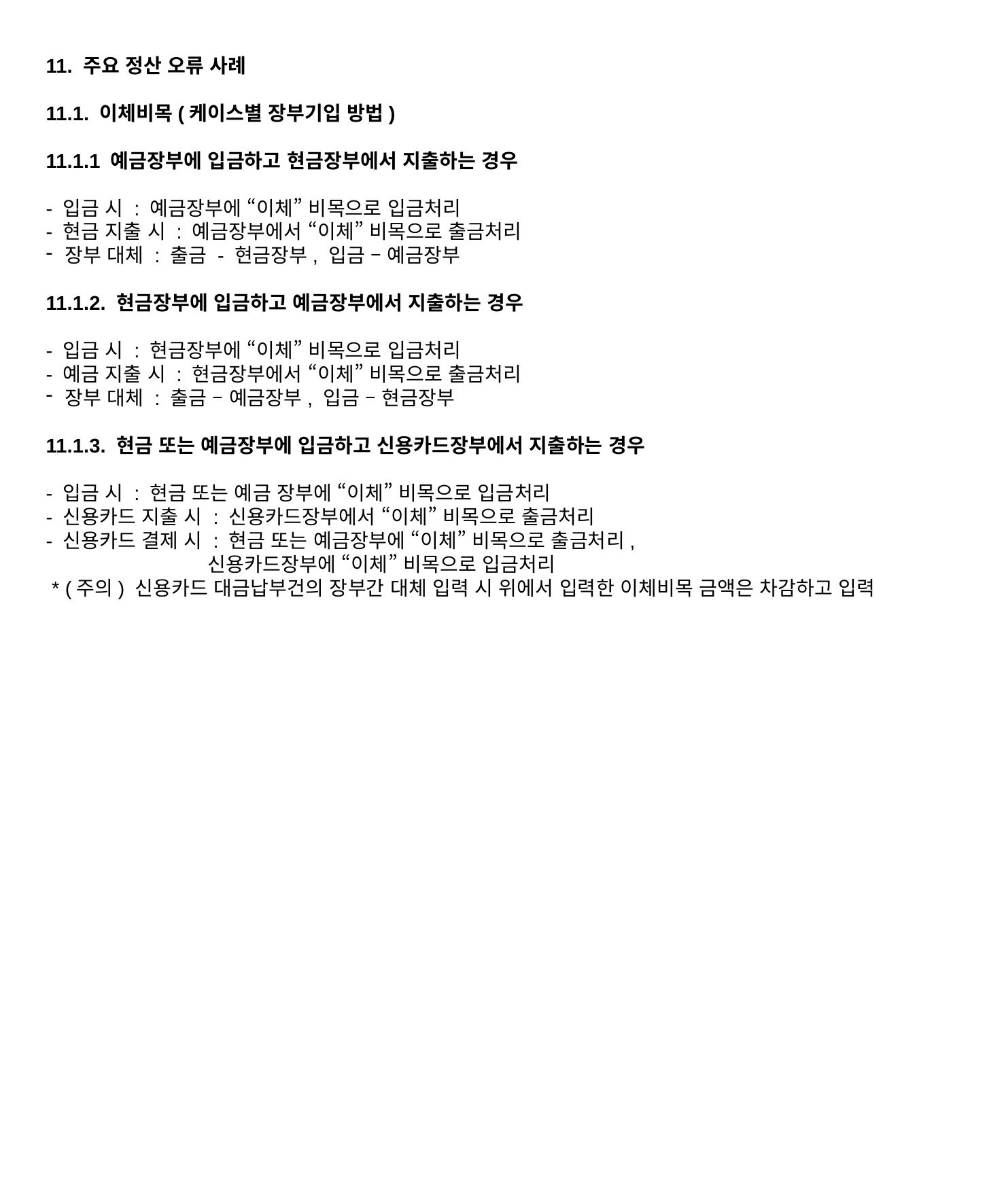

11. 주요 정산 오류 사례

11.1. 이체비목(케이스별 장부기입 방법)

11.1.1 예금장부에 입금하고 현금장부에서 지출하는 경우

- 입금 시 : 예금장부에 “이체” 비목으로 입금처리
- 현금 지출 시 : 예금장부에서 “이체” 비목으로 출금처리
장부 대체 : 출금 - 현금장부, 입금 – 예금장부

11.1.2. 현금장부에 입금하고 예금장부에서 지출하는 경우

- 입금 시 : 현금장부에 “이체” 비목으로 입금처리
- 예금 지출 시 : 현금장부에서 “이체” 비목으로 출금처리
장부 대체 : 출금 – 예금장부, 입금 – 현금장부

11.1.3. 현금 또는 예금장부에 입금하고 신용카드장부에서 지출하는 경우

- 입금 시 : 현금 또는 예금 장부에 “이체” 비목으로 입금처리
- 신용카드 지출 시 : 신용카드장부에서 “이체” 비목으로 출금처리
- 신용카드 결제 시 : 현금 또는 예금장부에 “이체” 비목으로 출금처리,
                            신용카드장부에 “이체” 비목으로 입금처리
 * (주의) 신용카드 대금납부건의 장부간 대체 입력 시 위에서 입력한 이체비목 금액은 차감하고 입력